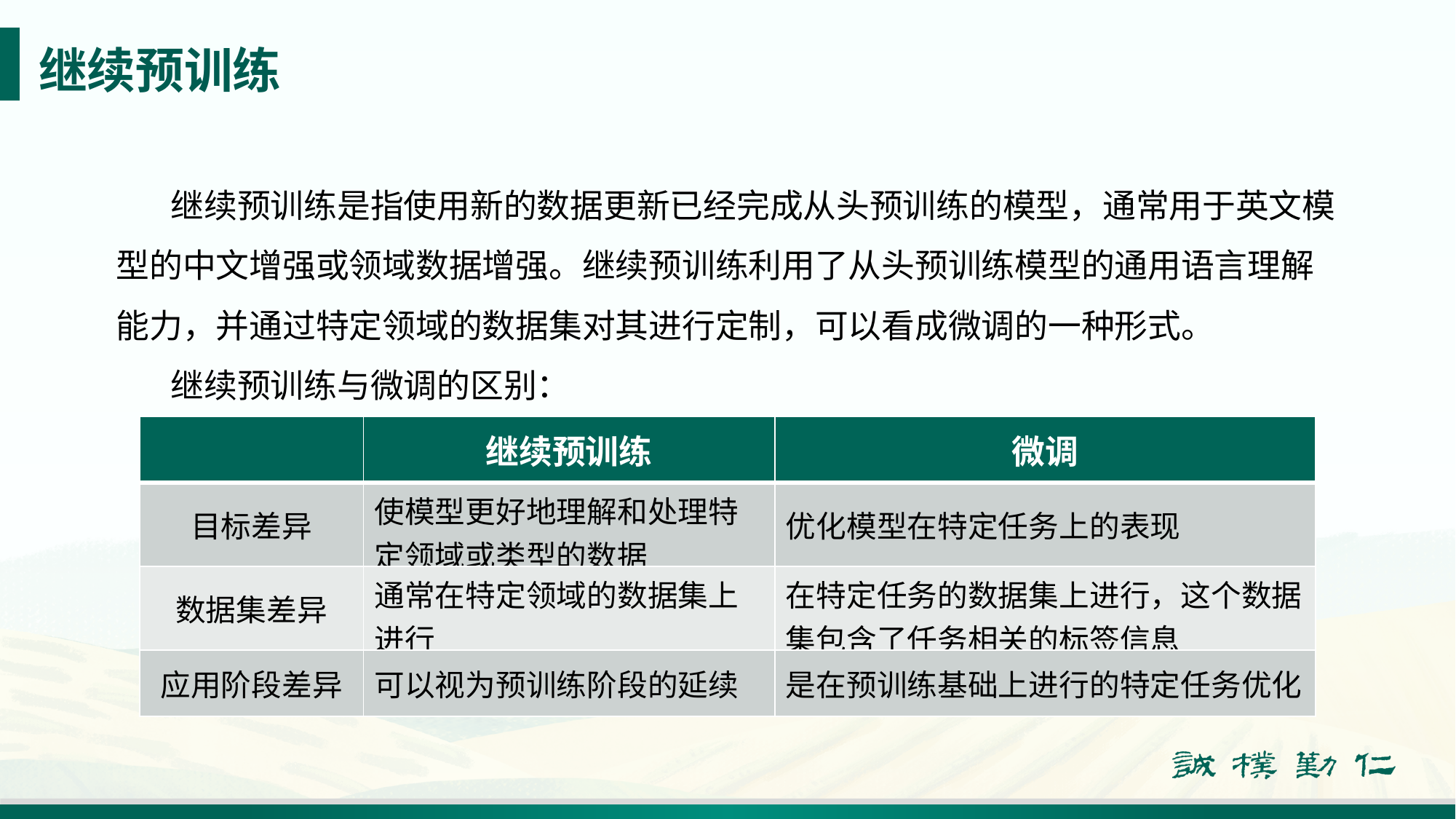

# 继续预训练
继续预训练是指使用新的数据更新已经完成从头预训练的模型，通常用于英文模型的中文增强或领域数据增强。继续预训练利用了从头预训练模型的通用语言理解能力，并通过特定领域的数据集对其进行定制，可以看成微调的一种形式。
继续预训练与微调的区别：
|  | 继续预训练 | 微调 |
| --- | --- | --- |
| 目标差异 | 使模型更好地理解和处理特定领域或类型的数据 | 优化模型在特定任务上的表现 |
| 数据集差异 | 通常在特定领域的数据集上进行 | 在特定任务的数据集上进行，这个数据集包含了任务相关的标签信息 |
| 应用阶段差异 | 可以视为预训练阶段的延续 | 是在预训练基础上进行的特定任务优化 |